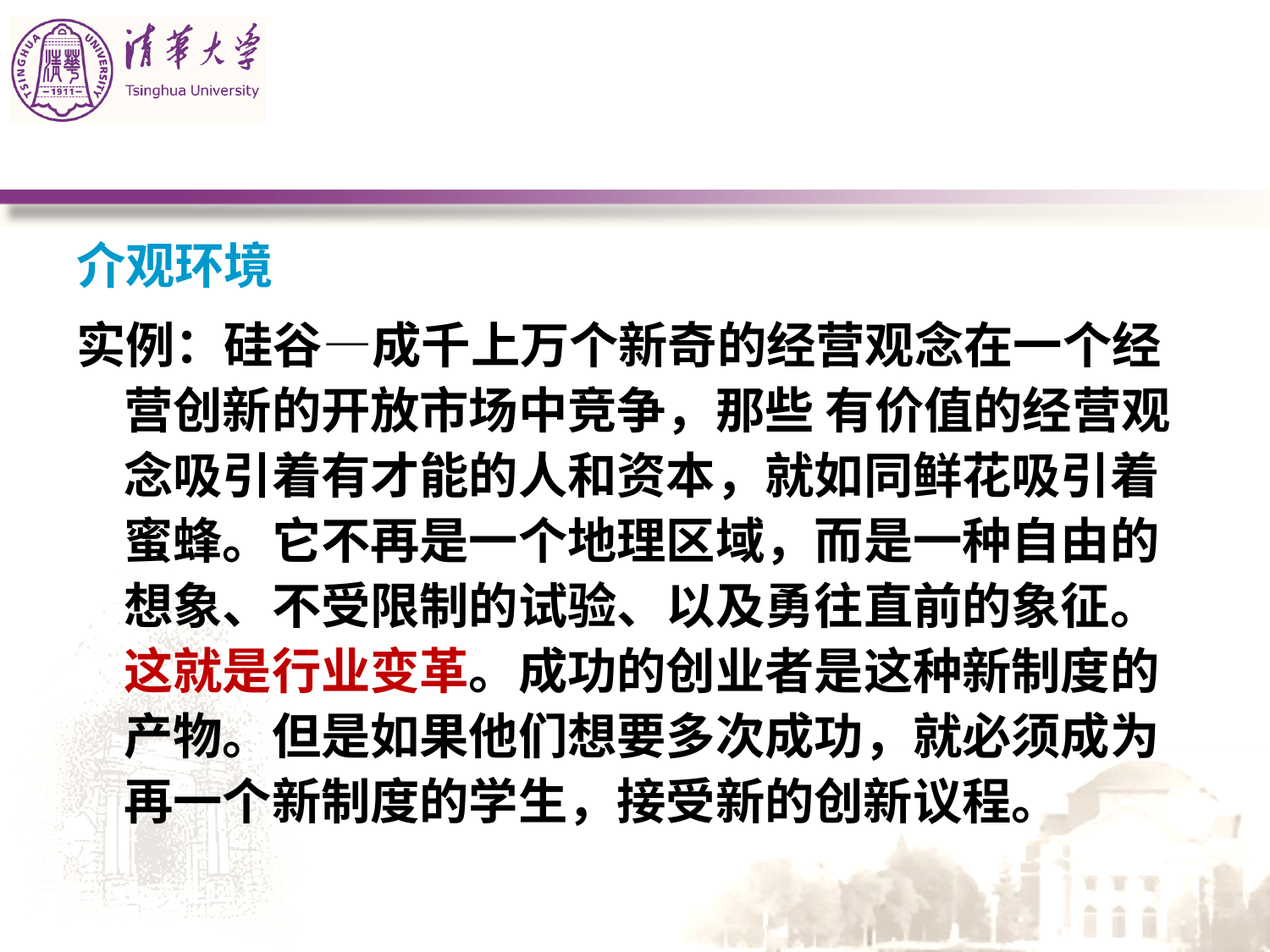

#
介观环境
实例：硅谷—成千上万个新奇的经营观念在一个经营创新的开放市场中竞争，那些 有价值的经营观念吸引着有才能的人和资本，就如同鲜花吸引着蜜蜂。它不再是一个地理区域，而是一种自由的想象、不受限制的试验、以及勇往直前的象征。这就是行业变革。成功的创业者是这种新制度的产物。但是如果他们想要多次成功，就必须成为再一个新制度的学生，接受新的创新议程。